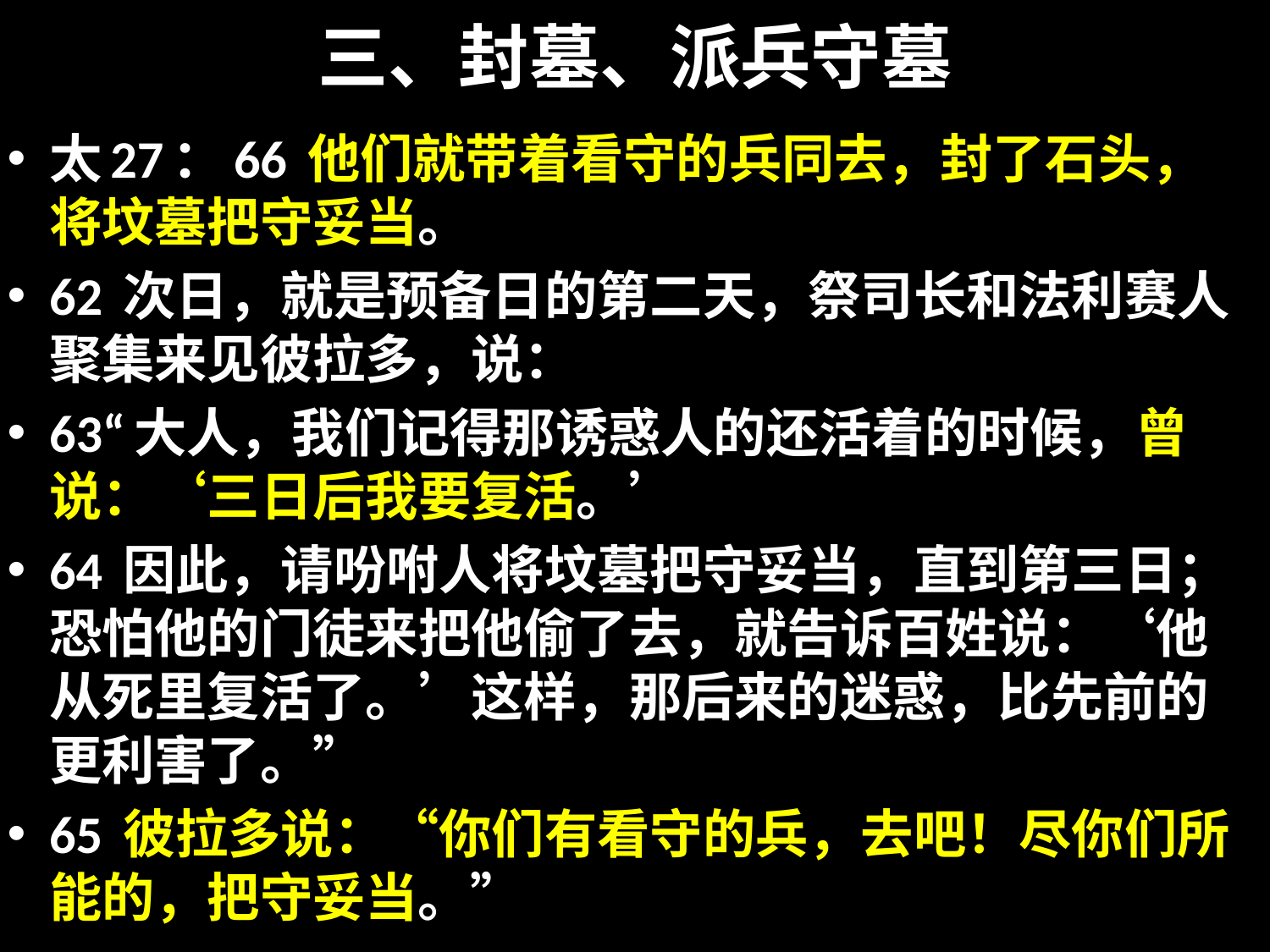

# 三、封墓、派兵守墓
太27：66 他们就带着看守的兵同去，封了石头，将坟墓把守妥当。
62 次日，就是预备日的第二天，祭司长和法利赛人聚集来见彼拉多，说：
63“大人，我们记得那诱惑人的还活着的时候，曾说：‘三日后我要复活。’
64 因此，请吩咐人将坟墓把守妥当，直到第三日；恐怕他的门徒来把他偷了去，就告诉百姓说：‘他从死里复活了。’这样，那后来的迷惑，比先前的更利害了。”
65 彼拉多说：“你们有看守的兵，去吧！尽你们所能的，把守妥当。”